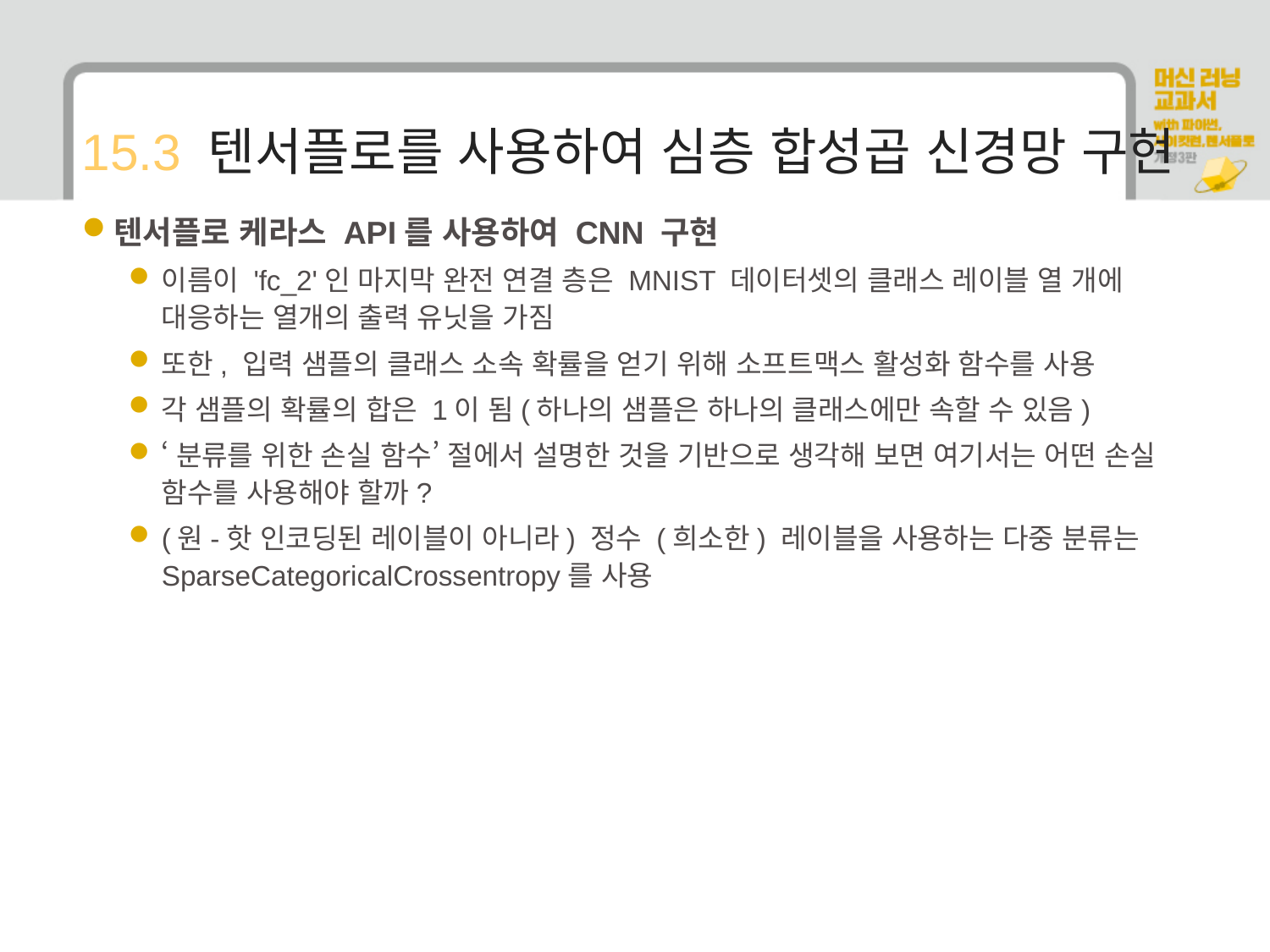

# 15.3 텐서플로를 사용하여 심층 합성곱 신경망 구현
텐서플로 케라스 API를 사용하여 CNN 구현
이름이 'fc_2'인 마지막 완전 연결 층은 MNIST 데이터셋의 클래스 레이블 열 개에 대응하는 열개의 출력 유닛을 가짐
또한, 입력 샘플의 클래스 소속 확률을 얻기 위해 소프트맥스 활성화 함수를 사용
각 샘플의 확률의 합은 1이 됨(하나의 샘플은 하나의 클래스에만 속할 수 있음)
‘분류를 위한 손실 함수’ 절에서 설명한 것을 기반으로 생각해 보면 여기서는 어떤 손실 함수를 사용해야 할까?
(원-핫 인코딩된 레이블이 아니라) 정수 (희소한) 레이블을 사용하는 다중 분류는 SparseCategoricalCrossentropy를 사용